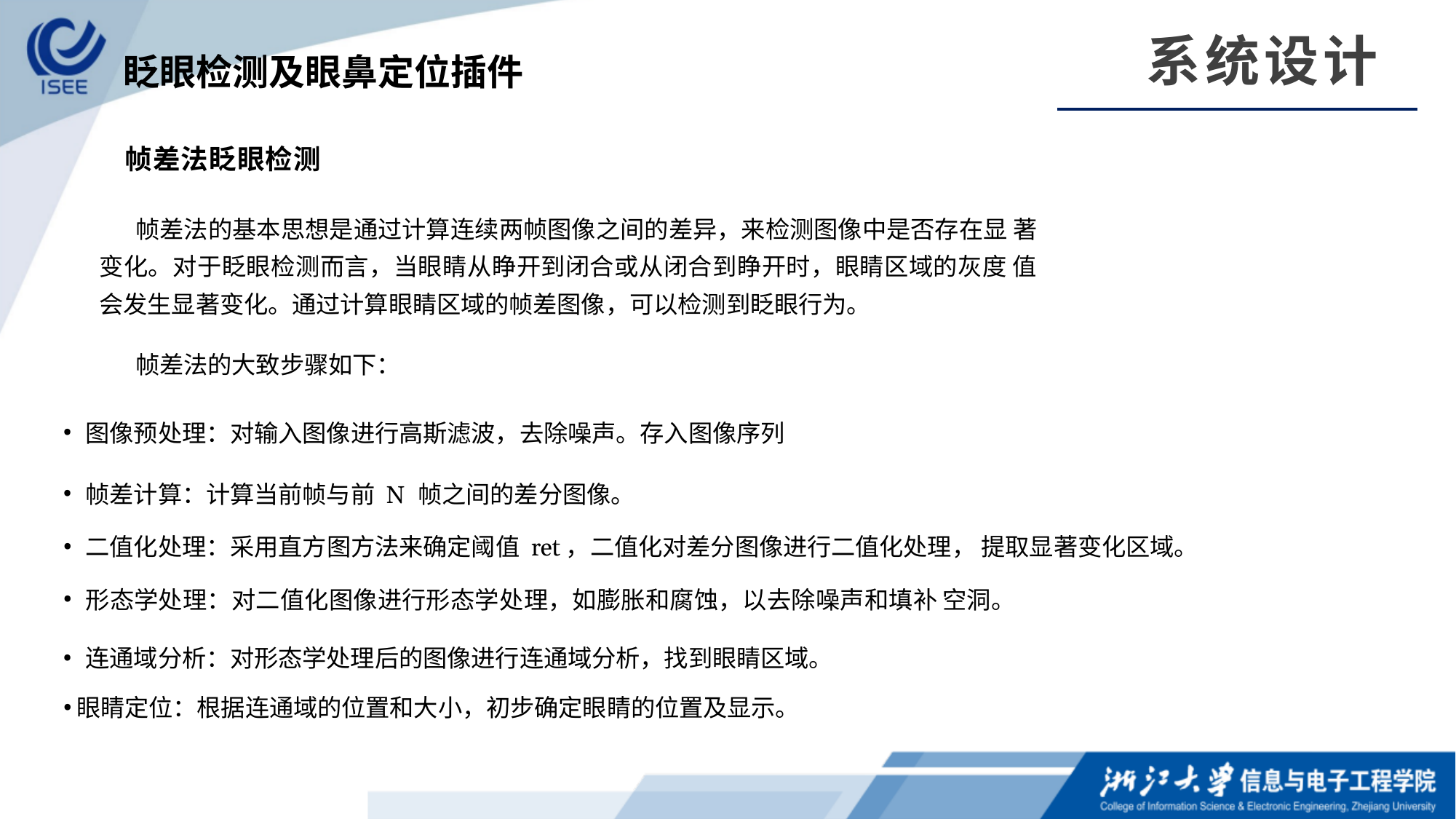

系统设计
眨眼检测及眼鼻定位插件
帧差法眨眼检测
帧差法的基本思想是通过计算连续两帧图像之间的差异，来检测图像中是否存在显 著变化。对于眨眼检测而言，当眼睛从睁开到闭合或从闭合到睁开时，眼睛区域的灰度 值会发生显著变化。通过计算眼睛区域的帧差图像，可以检测到眨眼行为。
帧差法的大致步骤如下：

图像预处理：对输入图像进行高斯滤波，去除噪声。存入图像序列

帧差计算：计算当前帧与前 N 帧之间的差分图像。
二值化处理：采用直方图方法来确定阈值 ret，二值化对差分图像进行二值化处理， 提取显著变化区域。
形态学处理：对二值化图像进行形态学处理，如膨胀和腐蚀，以去除噪声和填补 空洞。

连通域分析：对形态学处理后的图像进行连通域分析，找到眼睛区域。
眼睛定位：根据连通域的位置和大小，初步确定眼睛的位置及显示。